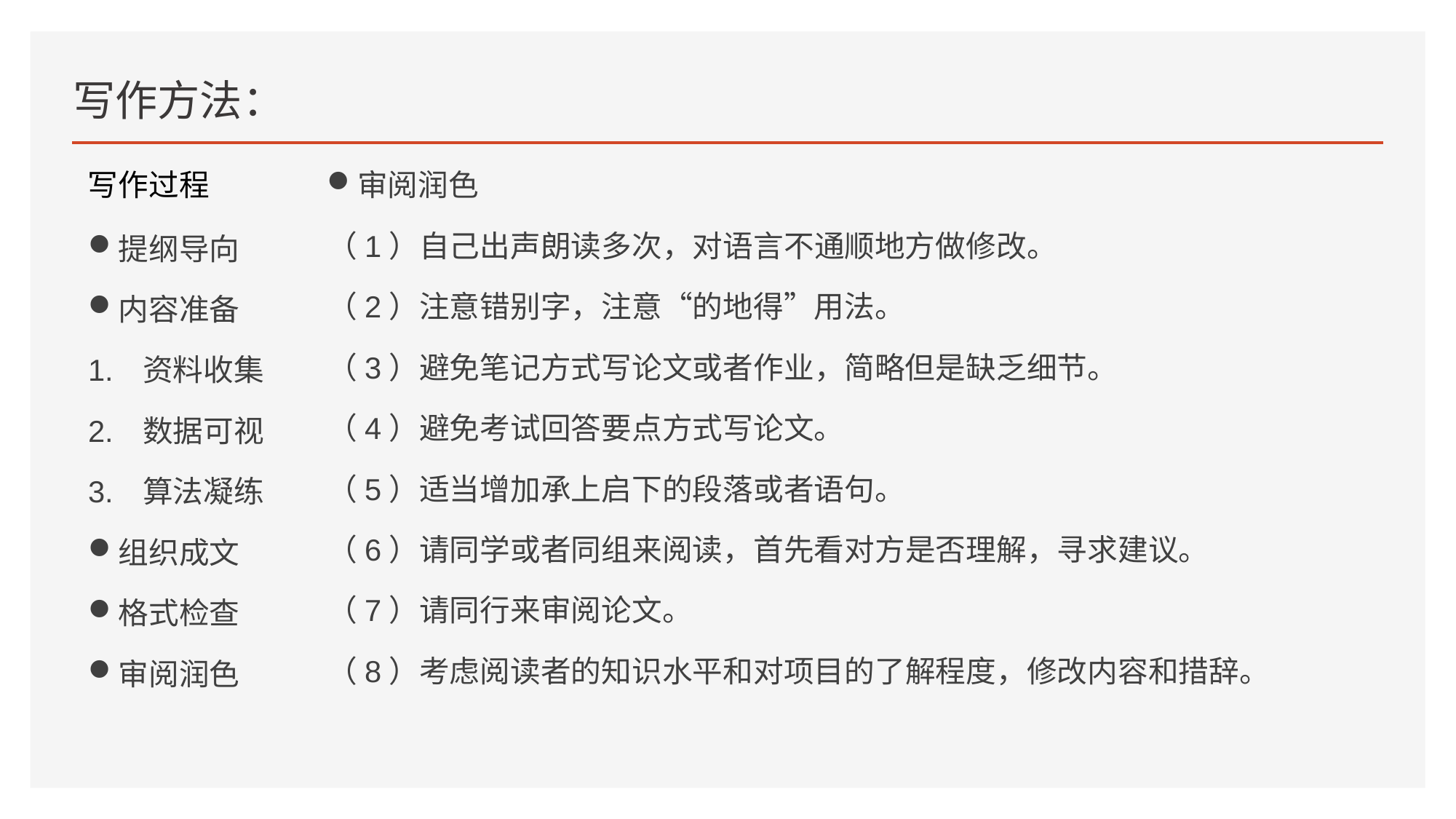

# 写作方法：
写作过程

审阅润色
（1）自己出声朗读多次，对语言不通顺地方做修改。
（2）注意错别字，注意“的地得”用法。
（3）避免笔记方式写论文或者作业，简略但是缺乏细节。
（4）避免考试回答要点方式写论文。
（5）适当增加承上启下的段落或者语句。
（6）请同学或者同组来阅读，首先看对方是否理解，寻求建议。
（7）请同行来审阅论文。
（8）考虑阅读者的知识水平和对项目的了解程度，修改内容和措辞。

提纲导向
内容准备
资料收集
数据可视
算法凝练
组织成文
格式检查
审阅润色